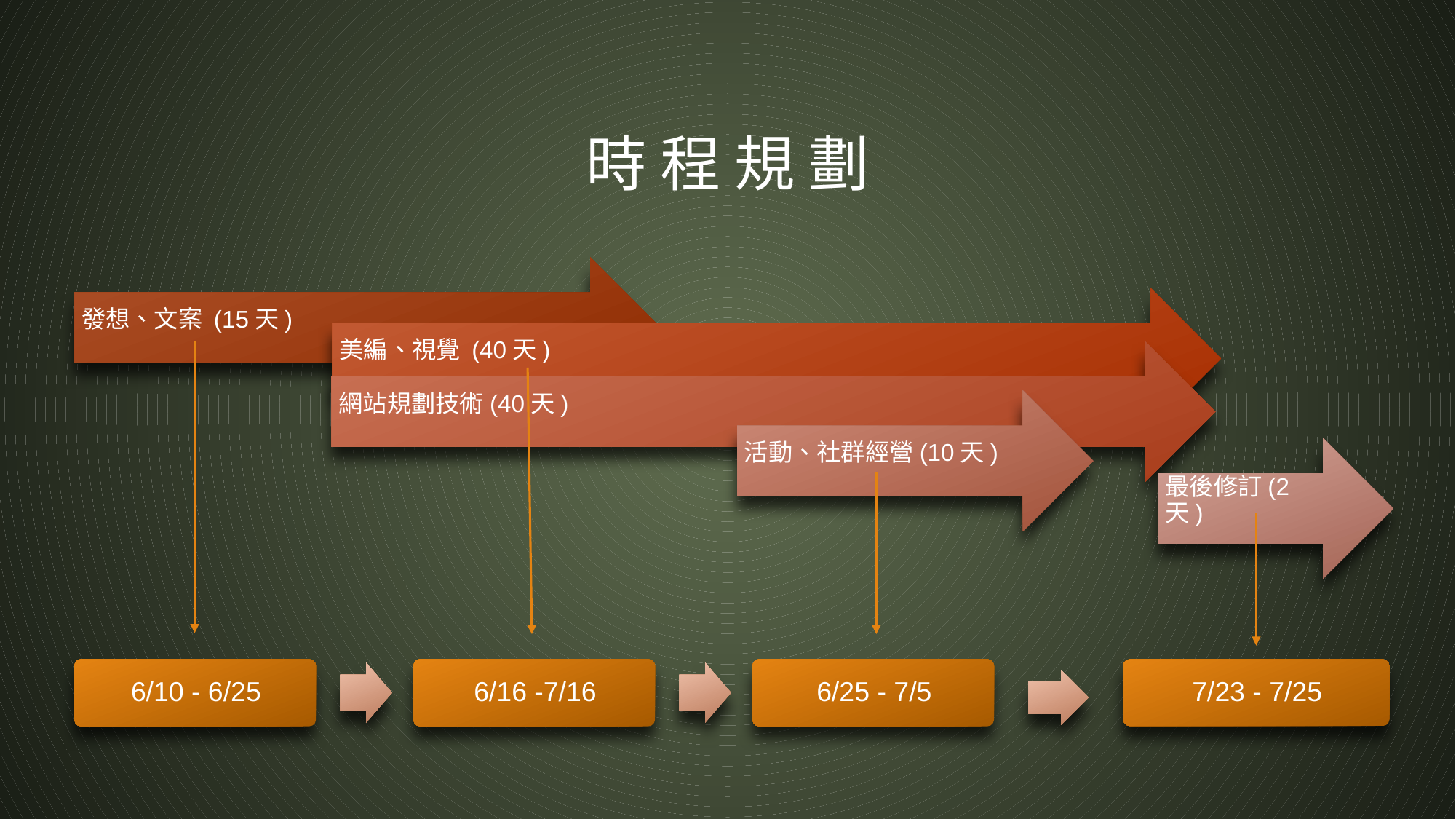

# 時 程 規 劃
發想、文案 (15天)
美編、視覺 (40天)
網站規劃技術(40天)
活動、社群經營(10天)
最後修訂(2天)
6/10 - 6/25

6/16 -7/16

6/25 - 7/5
7/23 - 7/25